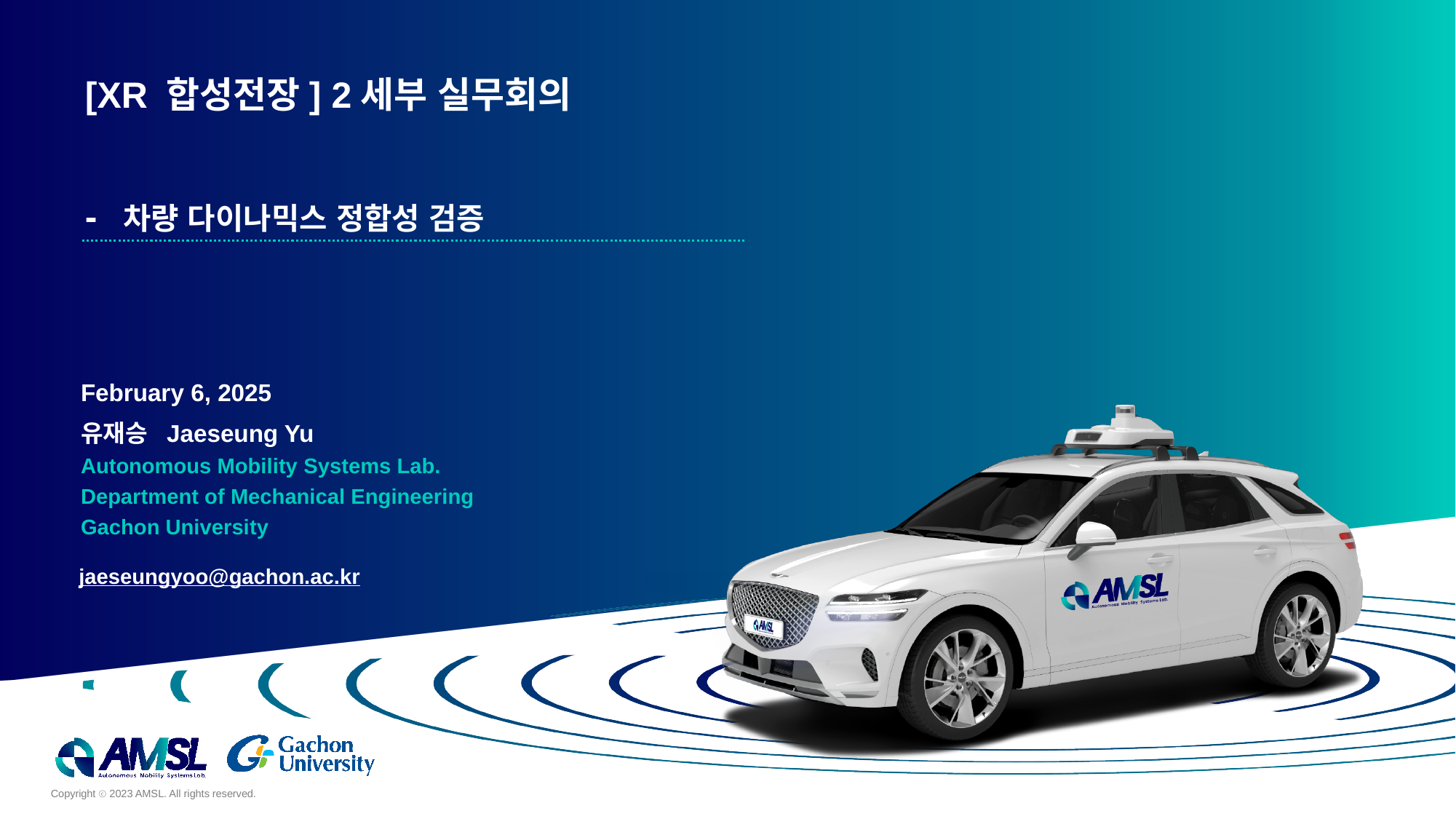

[XR 합성전장] 2세부 실무회의

-  차량 다이나믹스 정합성 검증
February 6, 2025
유재승  Jaeseung Yu
Autonomous Mobility Systems Lab.
Department of Mechanical Engineering
Gachon University
jaeseungyoo@gachon.ac.kr